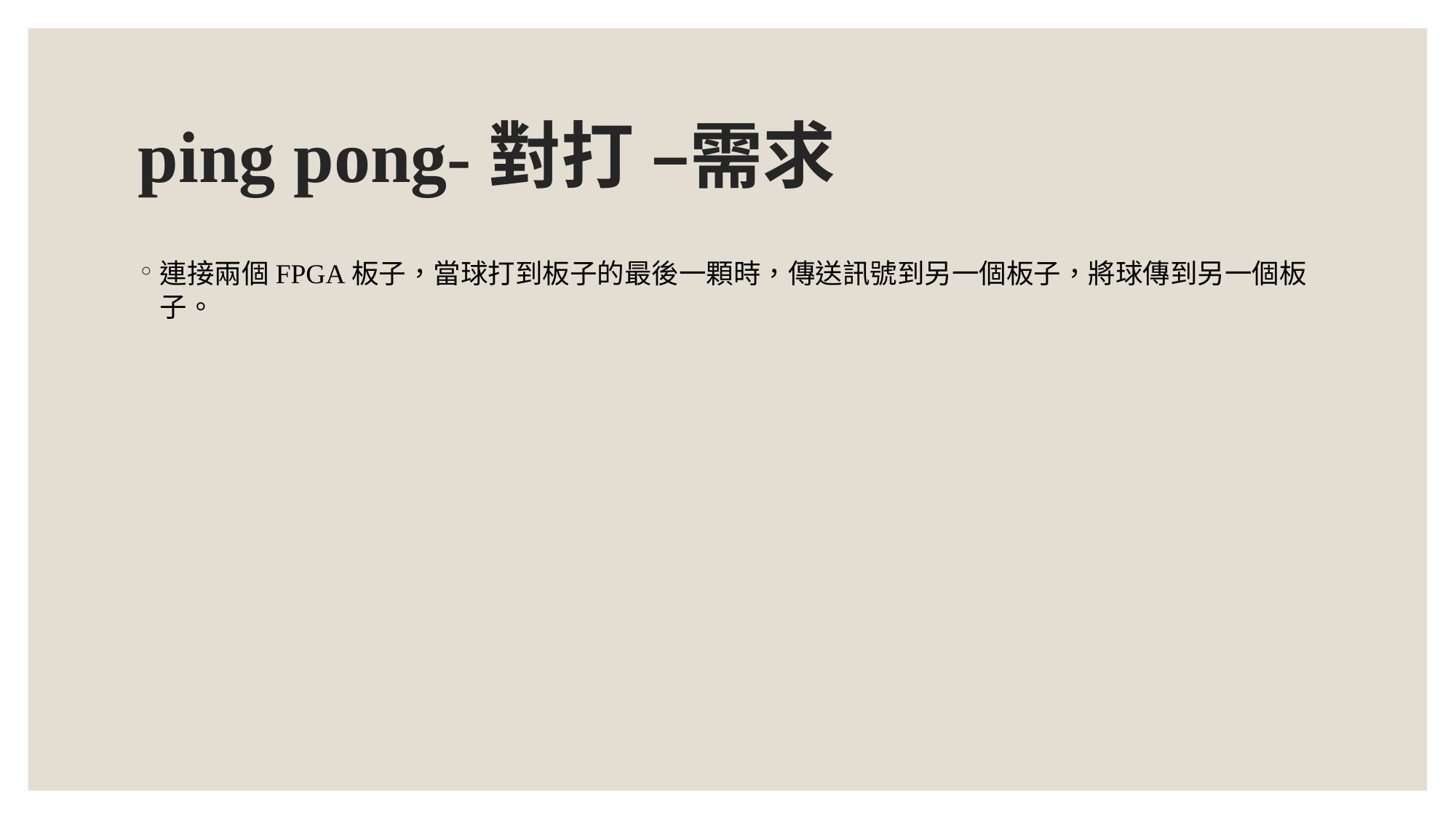

# ping pong-對打 –需求
連接兩個FPGA板子，當球打到板子的最後一顆時，傳送訊號到另一個板子，將球傳到另一個板子。